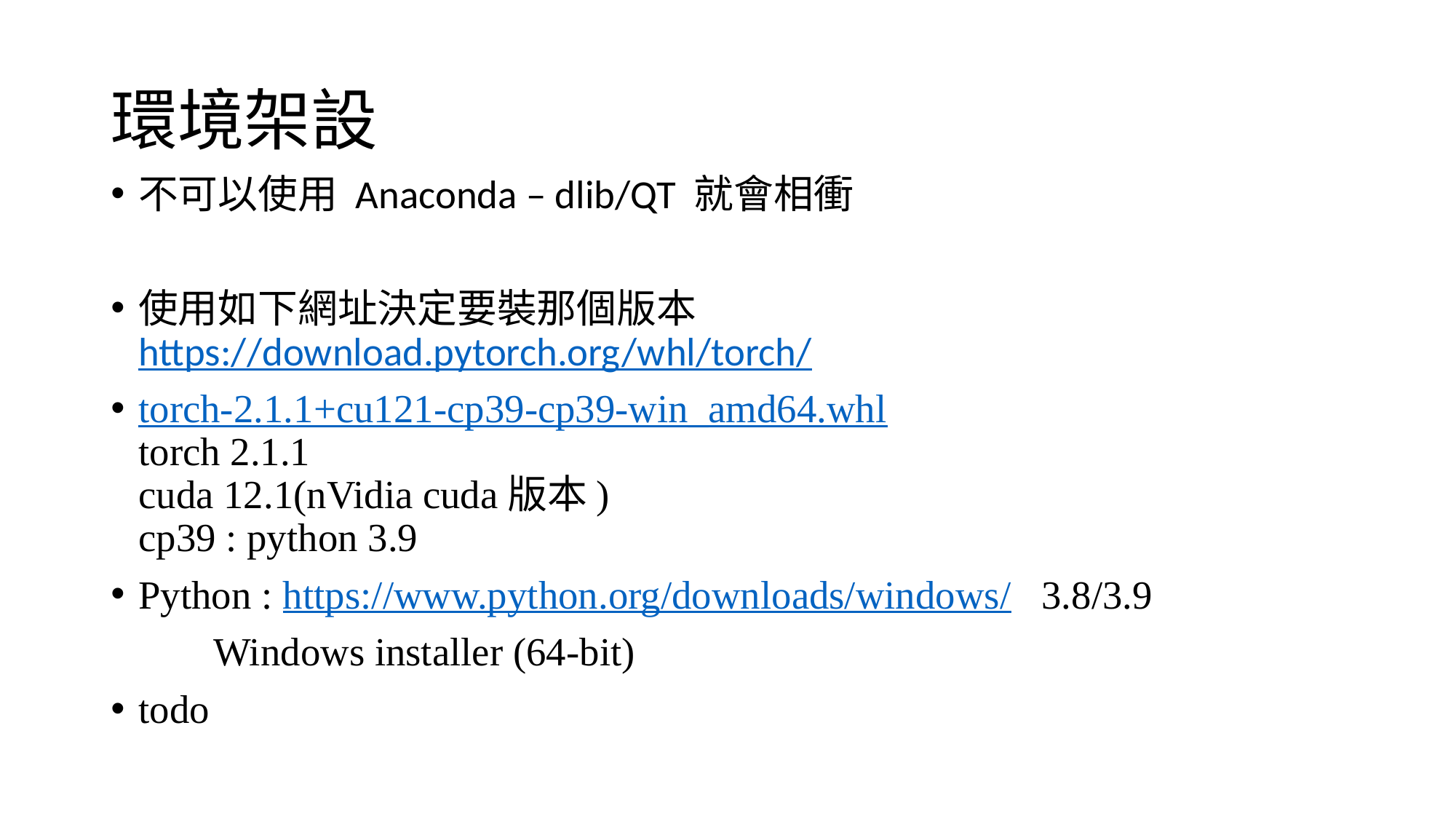

# 環境架設
不可以使用 Anaconda – dlib/QT 就會相衝

使用如下網址決定要裝那個版本https://download.pytorch.org/whl/torch/
torch-2.1.1+cu121-cp39-cp39-win_amd64.whl
torch 2.1.1
cuda 12.1(nVidia cuda版本)
cp39 : python 3.9
Python : https://www.python.org/downloads/windows/   3.8/3.9
	Windows installer (64-bit)
todo